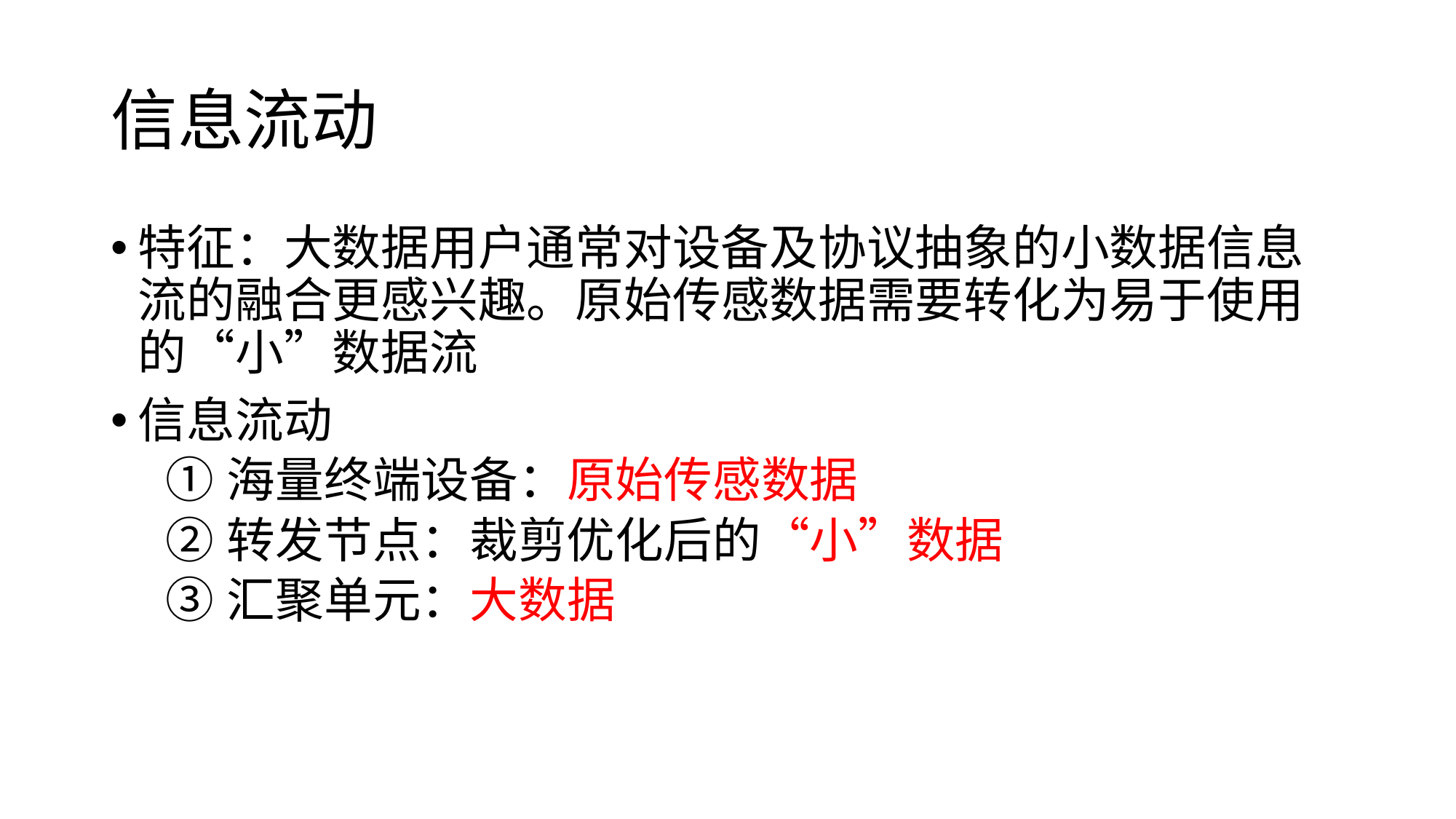

# 信息流动
特征：大数据用户通常对设备及协议抽象的小数据信息流的融合更感兴趣。原始传感数据需要转化为易于使用的“小”数据流
信息流动
海量终端设备：原始传感数据
转发节点：裁剪优化后的“小”数据
汇聚单元：大数据